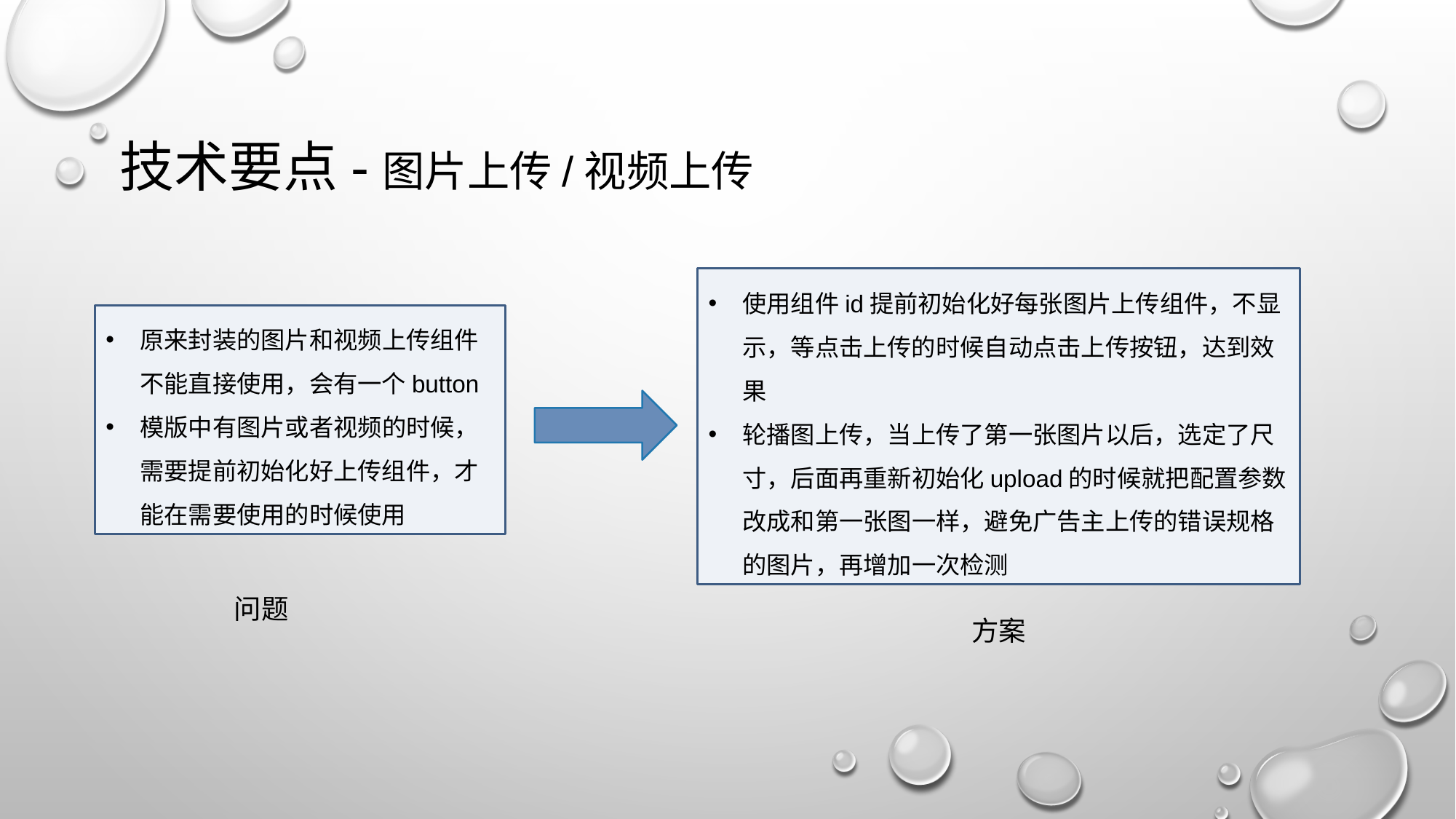

# 技术要点-图片上传/视频上传
使用组件id提前初始化好每张图片上传组件，不显示，等点击上传的时候自动点击上传按钮，达到效果
轮播图上传，当上传了第一张图片以后，选定了尺寸，后面再重新初始化upload的时候就把配置参数改成和第一张图一样，避免广告主上传的错误规格的图片，再增加一次检测
原来封装的图片和视频上传组件不能直接使用，会有一个button
模版中有图片或者视频的时候，需要提前初始化好上传组件，才能在需要使用的时候使用

问题
方案